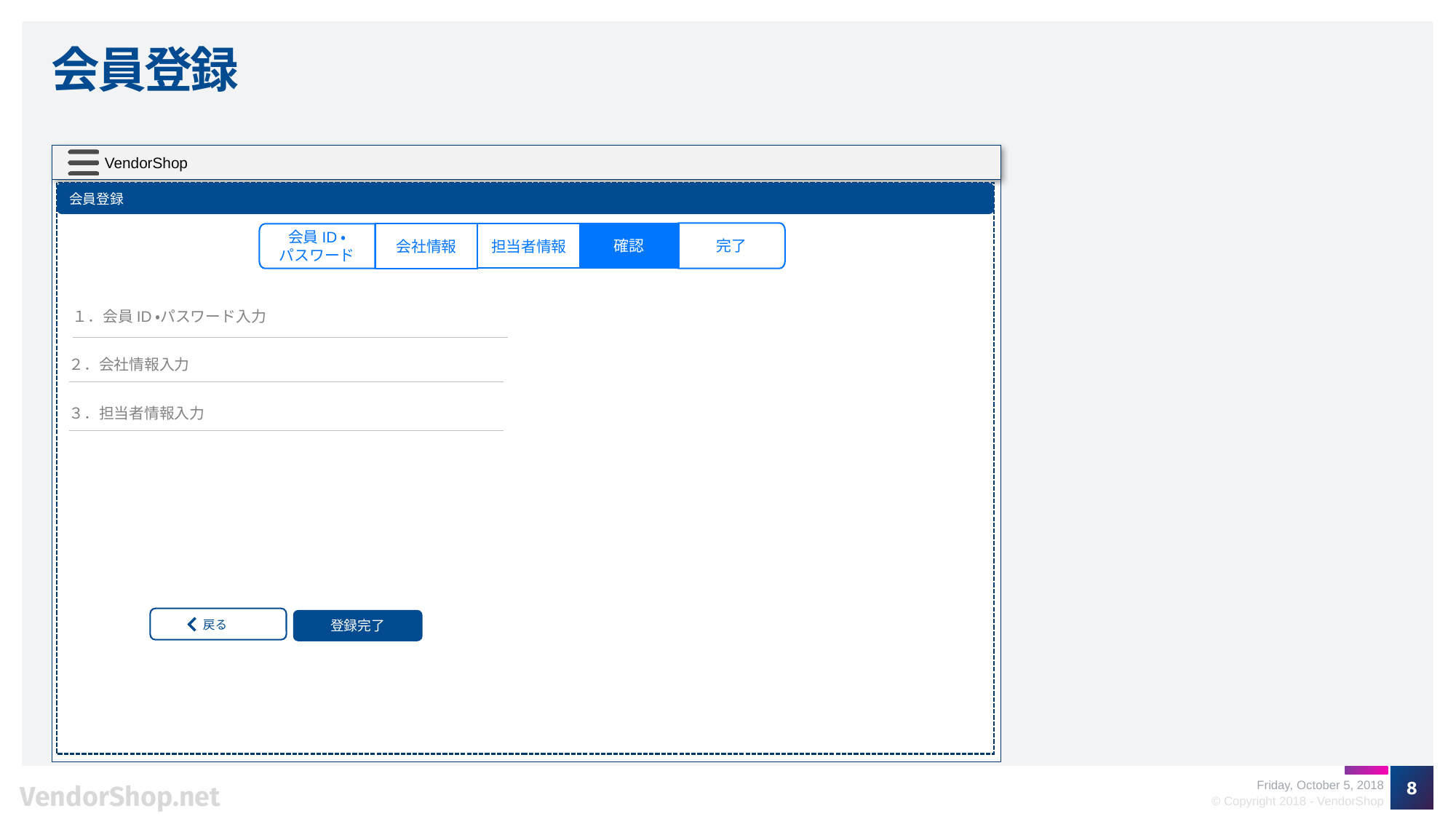

# 会員登録

会員登録
完了
確認
担当者情報
会員ID・
パスワード
会社情報
１．会員ID・パスワード入力
２．会社情報入力
３．担当者情報入力

戻る

登録完了
8
Friday, October 5, 2018
© Copyright 2018 - VendorShop